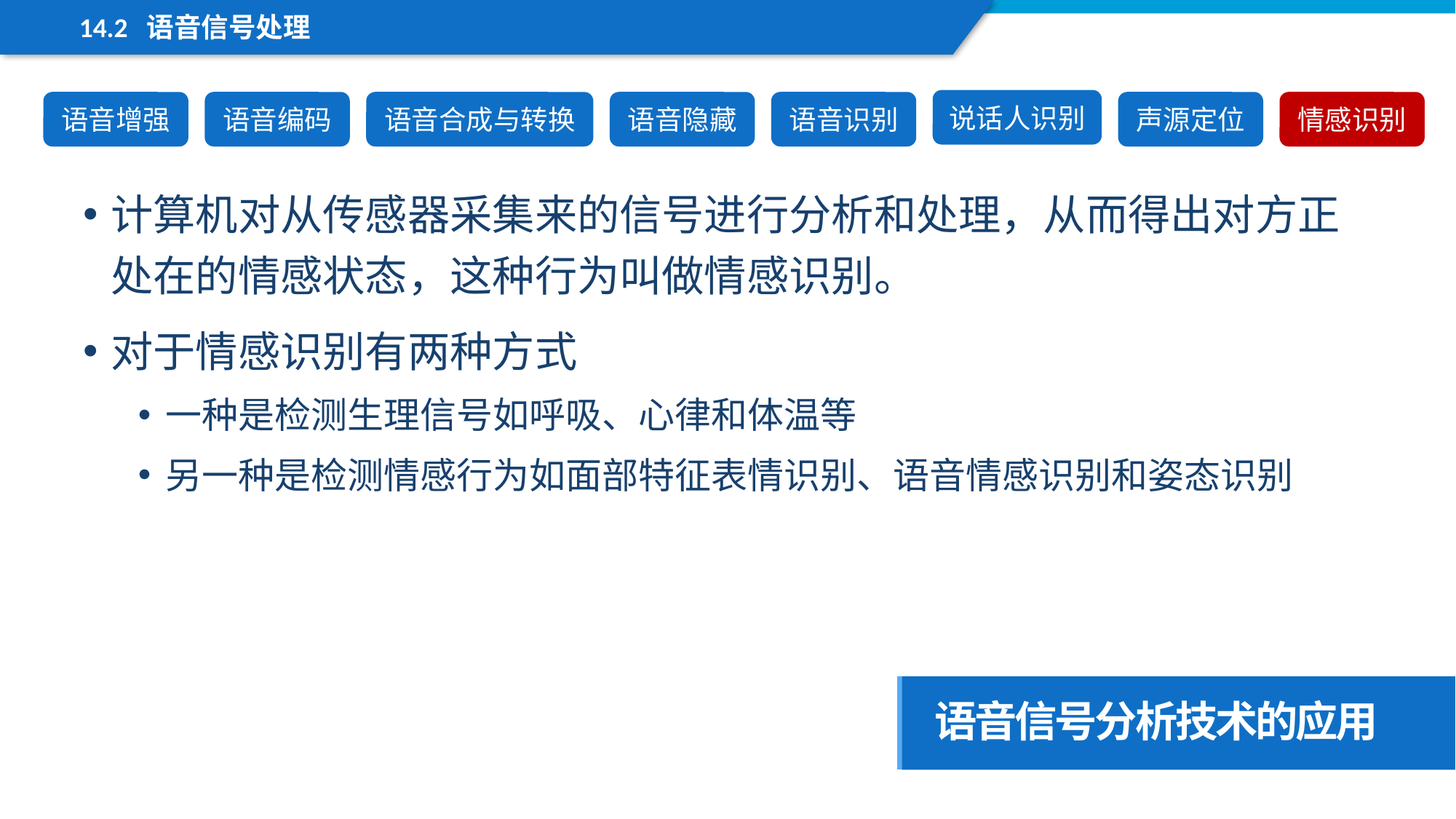

14.2  语音信号处理
说话人识别
语音增强
语音编码
语音合成与转换
语音隐藏
语音识别
声源定位
情感识别
计算机对从传感器采集来的信号进行分析和处理，从而得出对方正处在的情感状态，这种行为叫做情感识别。
对于情感识别有两种方式
一种是检测生理信号如呼吸、心律和体温等
另一种是检测情感行为如面部特征表情识别、语音情感识别和姿态识别
语音信号分析技术的应用